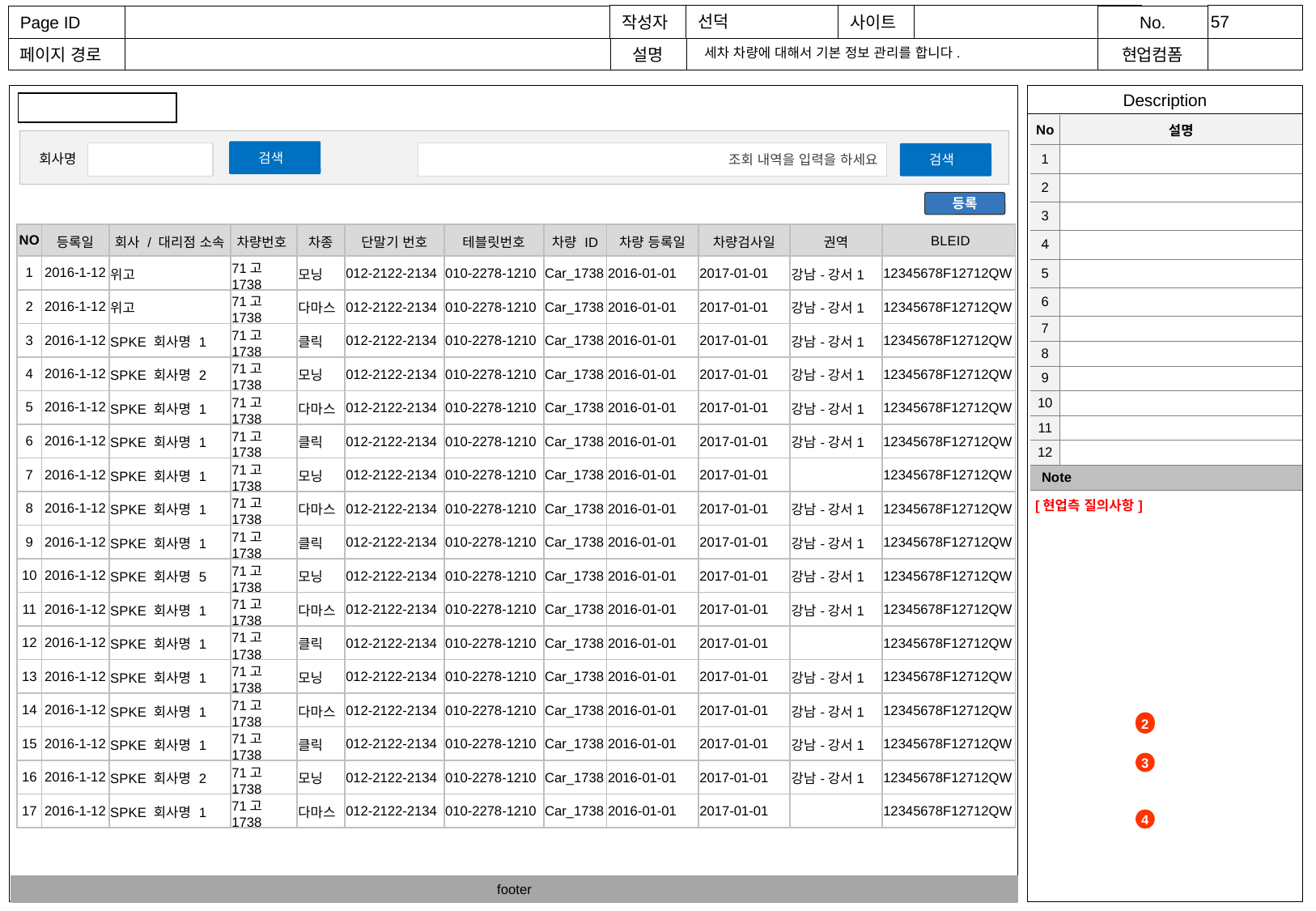

세차 차량에 대해서 기본 정보 관리를 합니다.
|  |
| --- |

| No | 설명 |
| --- | --- |
| 1 |  |
| 2 |  |
| 3 |  |
| 4 |  |
| 5 |  |
| 6 |  |
| 7 |  |
| 8 |  |
| 9 |  |
| 10 |  |
| 11 |  |
| 12 |  |
| Note |  |
| [현업측 질의사항] |  |

검색

조회 내역을 입력을 하세요
검색
회사명
등록
| NO | 등록일 | 회사 / 대리점 소속 | 차량번호 | 차종 | 단말기 번호 | 테블릿번호 | 차량 ID | 차량 등록일 | 차량검사일 | 권역 | BLEID |
| --- | --- | --- | --- | --- | --- | --- | --- | --- | --- | --- | --- |
| 1 | 2016-1-12 | 위고 | 71고1738 | 모닝 | 012-2122-2134 | 010-2278-1210 | Car\_1738 | 2016-01-01 | 2017-01-01 | 강남-강서1 | 12345678F12712QW |
| 2 | 2016-1-12 | 위고 | 71고1738 | 다마스 | 012-2122-2134 | 010-2278-1210 | Car\_1738 | 2016-01-01 | 2017-01-01 | 강남-강서1 | 12345678F12712QW |
| 3 | 2016-1-12 | SPKE 회사명 1 | 71고1738 | 클릭 | 012-2122-2134 | 010-2278-1210 | Car\_1738 | 2016-01-01 | 2017-01-01 | 강남-강서1 | 12345678F12712QW |
| 4 | 2016-1-12 | SPKE 회사명 2 | 71고1738 | 모닝 | 012-2122-2134 | 010-2278-1210 | Car\_1738 | 2016-01-01 | 2017-01-01 | 강남-강서1 | 12345678F12712QW |
| 5 | 2016-1-12 | SPKE 회사명 1 | 71고1738 | 다마스 | 012-2122-2134 | 010-2278-1210 | Car\_1738 | 2016-01-01 | 2017-01-01 | 강남-강서1 | 12345678F12712QW |
| 6 | 2016-1-12 | SPKE 회사명 1 | 71고1738 | 클릭 | 012-2122-2134 | 010-2278-1210 | Car\_1738 | 2016-01-01 | 2017-01-01 | 강남-강서1 | 12345678F12712QW |
| 7 | 2016-1-12 | SPKE 회사명 1 | 71고1738 | 모닝 | 012-2122-2134 | 010-2278-1210 | Car\_1738 | 2016-01-01 | 2017-01-01 |  | 12345678F12712QW |
| 8 | 2016-1-12 | SPKE 회사명 1 | 71고1738 | 다마스 | 012-2122-2134 | 010-2278-1210 | Car\_1738 | 2016-01-01 | 2017-01-01 | 강남-강서1 | 12345678F12712QW |
| 9 | 2016-1-12 | SPKE 회사명 1 | 71고1738 | 클릭 | 012-2122-2134 | 010-2278-1210 | Car\_1738 | 2016-01-01 | 2017-01-01 | 강남-강서1 | 12345678F12712QW |
| 10 | 2016-1-12 | SPKE 회사명 5 | 71고1738 | 모닝 | 012-2122-2134 | 010-2278-1210 | Car\_1738 | 2016-01-01 | 2017-01-01 | 강남-강서1 | 12345678F12712QW |
| 11 | 2016-1-12 | SPKE 회사명 1 | 71고1738 | 다마스 | 012-2122-2134 | 010-2278-1210 | Car\_1738 | 2016-01-01 | 2017-01-01 | 강남-강서1 | 12345678F12712QW |
| 12 | 2016-1-12 | SPKE 회사명 1 | 71고1738 | 클릭 | 012-2122-2134 | 010-2278-1210 | Car\_1738 | 2016-01-01 | 2017-01-01 |  | 12345678F12712QW |
| 13 | 2016-1-12 | SPKE 회사명 1 | 71고1738 | 모닝 | 012-2122-2134 | 010-2278-1210 | Car\_1738 | 2016-01-01 | 2017-01-01 | 강남-강서1 | 12345678F12712QW |
| 14 | 2016-1-12 | SPKE 회사명 1 | 71고1738 | 다마스 | 012-2122-2134 | 010-2278-1210 | Car\_1738 | 2016-01-01 | 2017-01-01 | 강남-강서1 | 12345678F12712QW |
| 15 | 2016-1-12 | SPKE 회사명 1 | 71고1738 | 클릭 | 012-2122-2134 | 010-2278-1210 | Car\_1738 | 2016-01-01 | 2017-01-01 | 강남-강서1 | 12345678F12712QW |
| 16 | 2016-1-12 | SPKE 회사명 2 | 71고1738 | 모닝 | 012-2122-2134 | 010-2278-1210 | Car\_1738 | 2016-01-01 | 2017-01-01 | 강남-강서1 | 12345678F12712QW |
| 17 | 2016-1-12 | SPKE 회사명 1 | 71고1738 | 다마스 | 012-2122-2134 | 010-2278-1210 | Car\_1738 | 2016-01-01 | 2017-01-01 |  | 12345678F12712QW |
1
2
3
4
footer